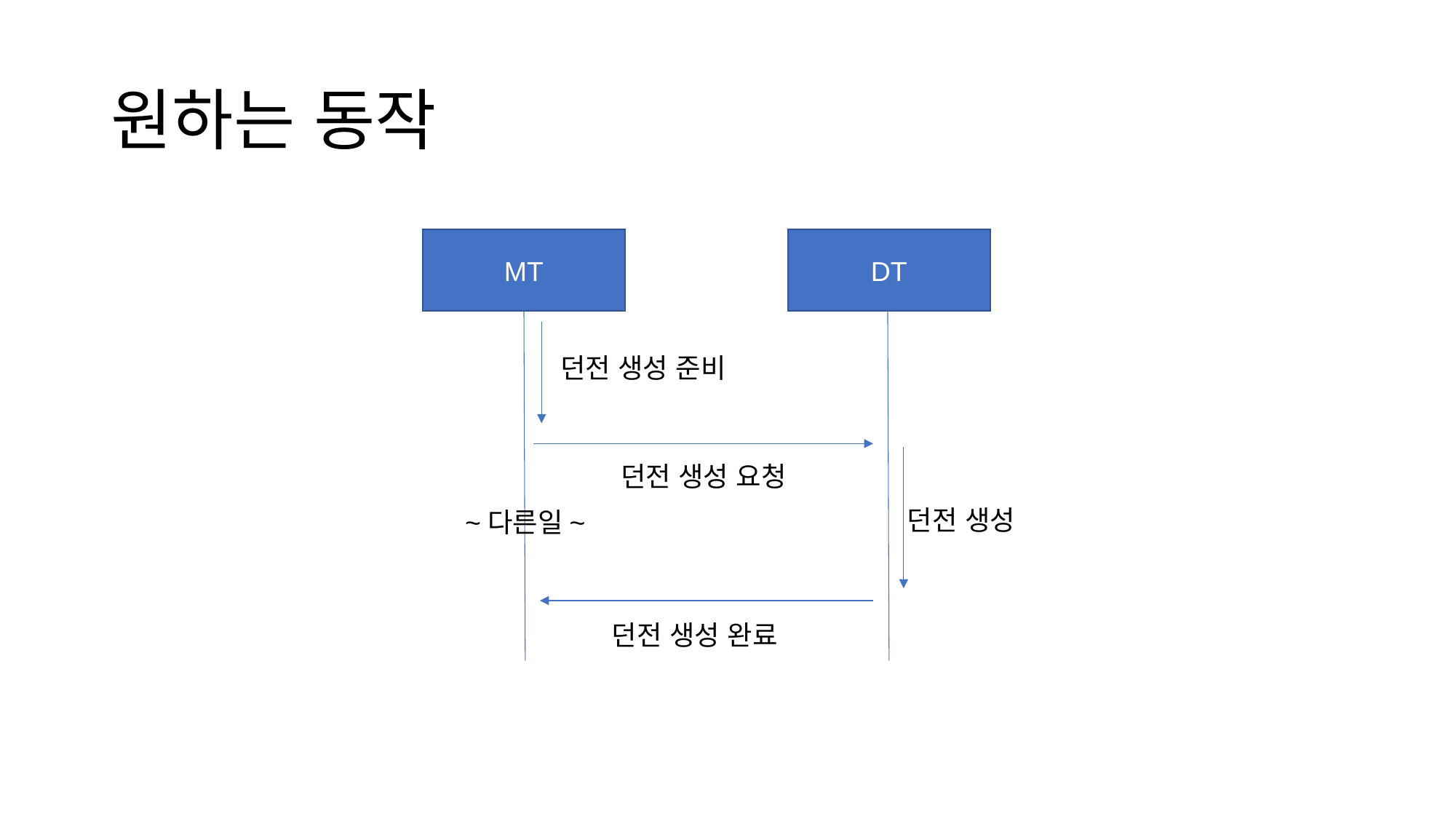

# 원하는 동작
MT
DT
던전 생성 준비
던전 생성 요청
던전 생성
~다른일~
던전 생성 완료